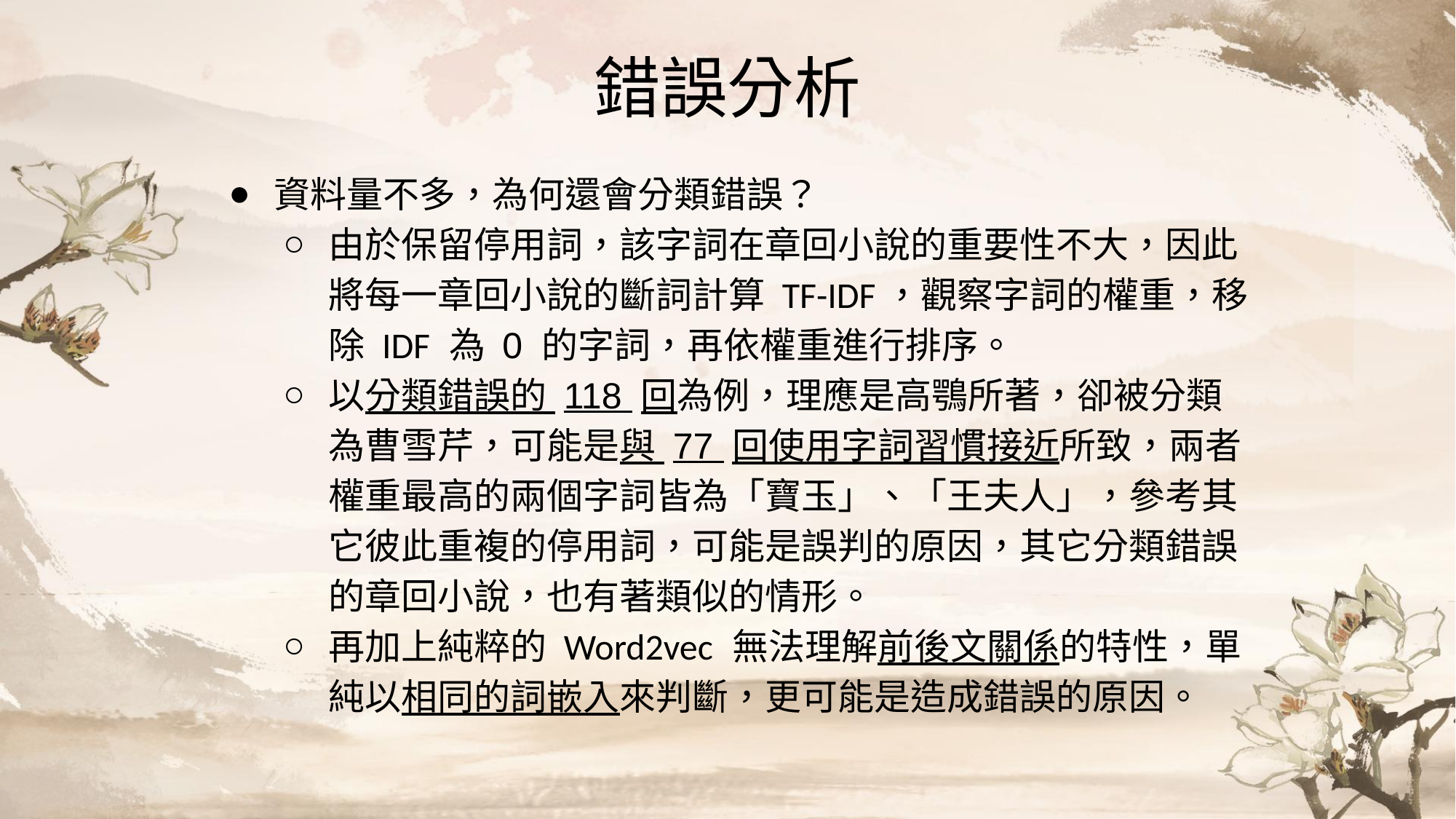

# 錯誤分析
資料量不多，為何還會分類錯誤？
由於保留停用詞，該字詞在章回小說的重要性不大，因此將每一章回小說的斷詞計算 TF-IDF，觀察字詞的權重，移除 IDF 為 0 的字詞，再依權重進行排序。
以分類錯誤的 118 回為例，理應是高鶚所著，卻被分類為曹雪芹，可能是與 77 回使用字詞習慣接近所致，兩者權重最高的兩個字詞皆為「寶玉」、「王夫人」，參考其它彼此重複的停用詞，可能是誤判的原因，其它分類錯誤的章回小說，也有著類似的情形。
再加上純粹的 Word2vec 無法理解前後文關係的特性，單純以相同的詞嵌入來判斷，更可能是造成錯誤的原因。